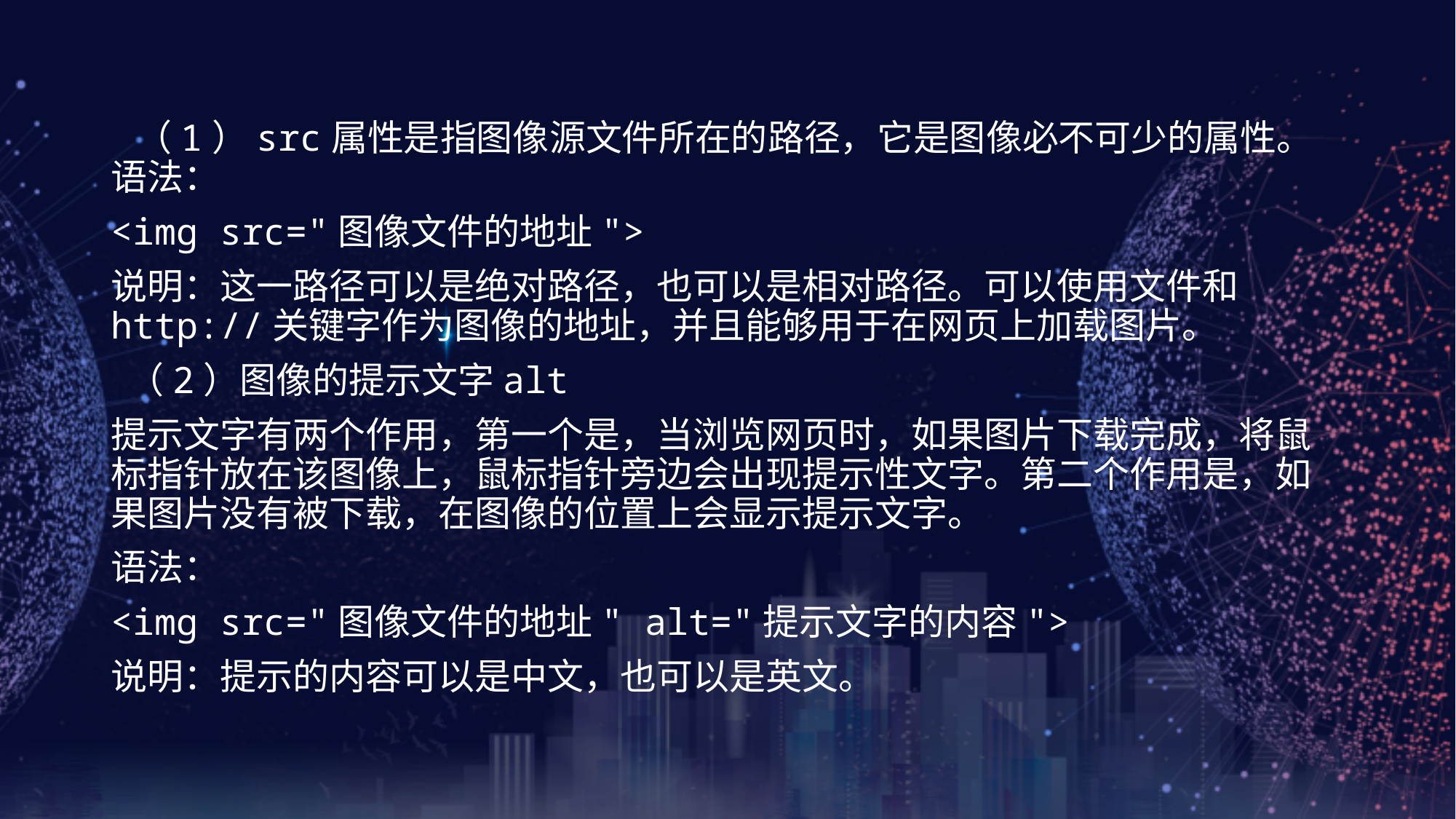

（1）src属性是指图像源文件所在的路径，它是图像必不可少的属性。 语法：
<img src="图像文件的地址">
说明：这一路径可以是绝对路径，也可以是相对路径。可以使用文件和http://关键字作为图像的地址，并且能够用于在网页上加载图片。
 （2）图像的提示文字alt
提示文字有两个作用，第一个是，当浏览网页时，如果图片下载完成，将鼠标指针放在该图像上，鼠标指针旁边会出现提示性文字。第二个作用是，如果图片没有被下载，在图像的位置上会显示提示文字。
语法：
<img src="图像文件的地址" alt="提示文字的内容">
说明：提示的内容可以是中文，也可以是英文。